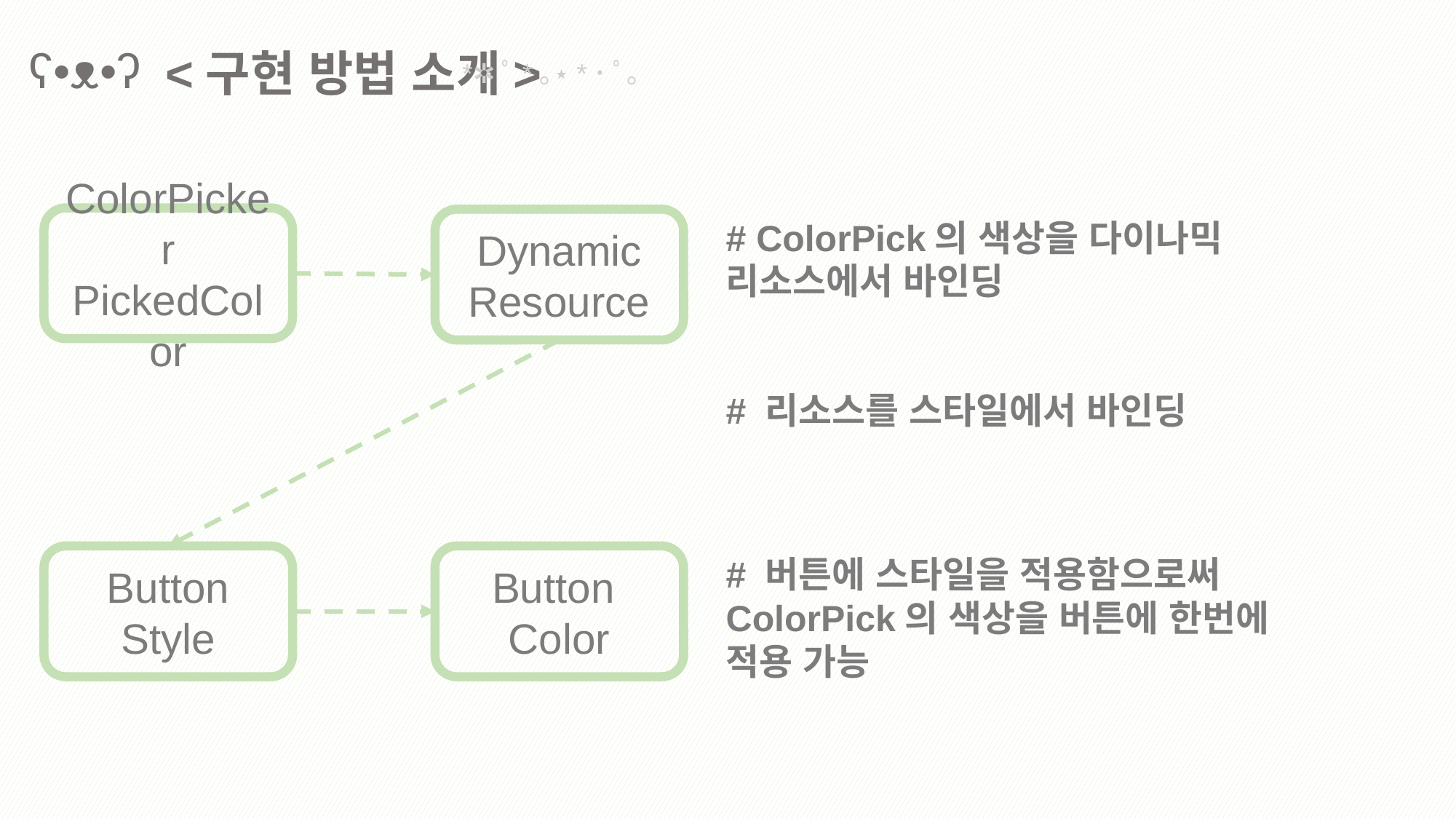

<구현 방법 소개>
ʕ•ᴥ•ʔ
*✲ﾟ*｡⋆*･ ﾟ｡

ColorPicker
PickedColor
Dynamic
Resource
# ColorPick의 색상을 다이나믹 리소스에서 바인딩

# 리소스를 스타일에서 바인딩

Button
Style
Button
Color
# 버튼에 스타일을 적용함으로써
ColorPick의 색상을 버튼에 한번에 적용 가능